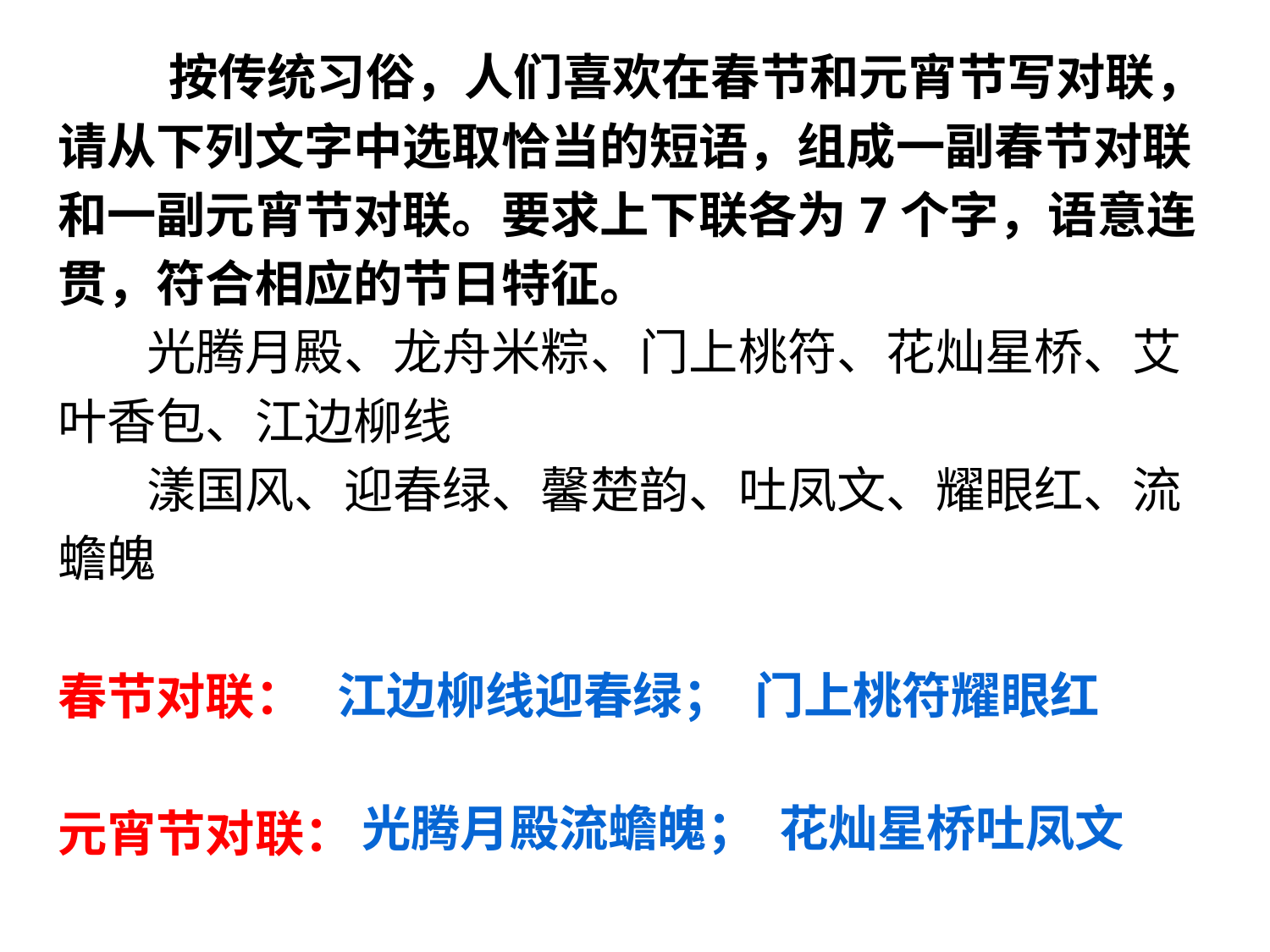

按传统习俗，人们喜欢在春节和元宵节写对联，请从下列文字中选取恰当的短语，组成一副春节对联和一副元宵节对联。要求上下联各为7个字，语意连贯，符合相应的节日特征。
       光腾月殿、龙舟米粽、门上桃符、花灿星桥、艾叶香包、江边柳线
       漾国风、迎春绿、馨楚韵、吐凤文、耀眼红、流蟾魄

春节对联：

元宵节对联：
江边柳线迎春绿；  门上桃符耀眼红
光腾月殿流蟾魄；  花灿星桥吐凤文